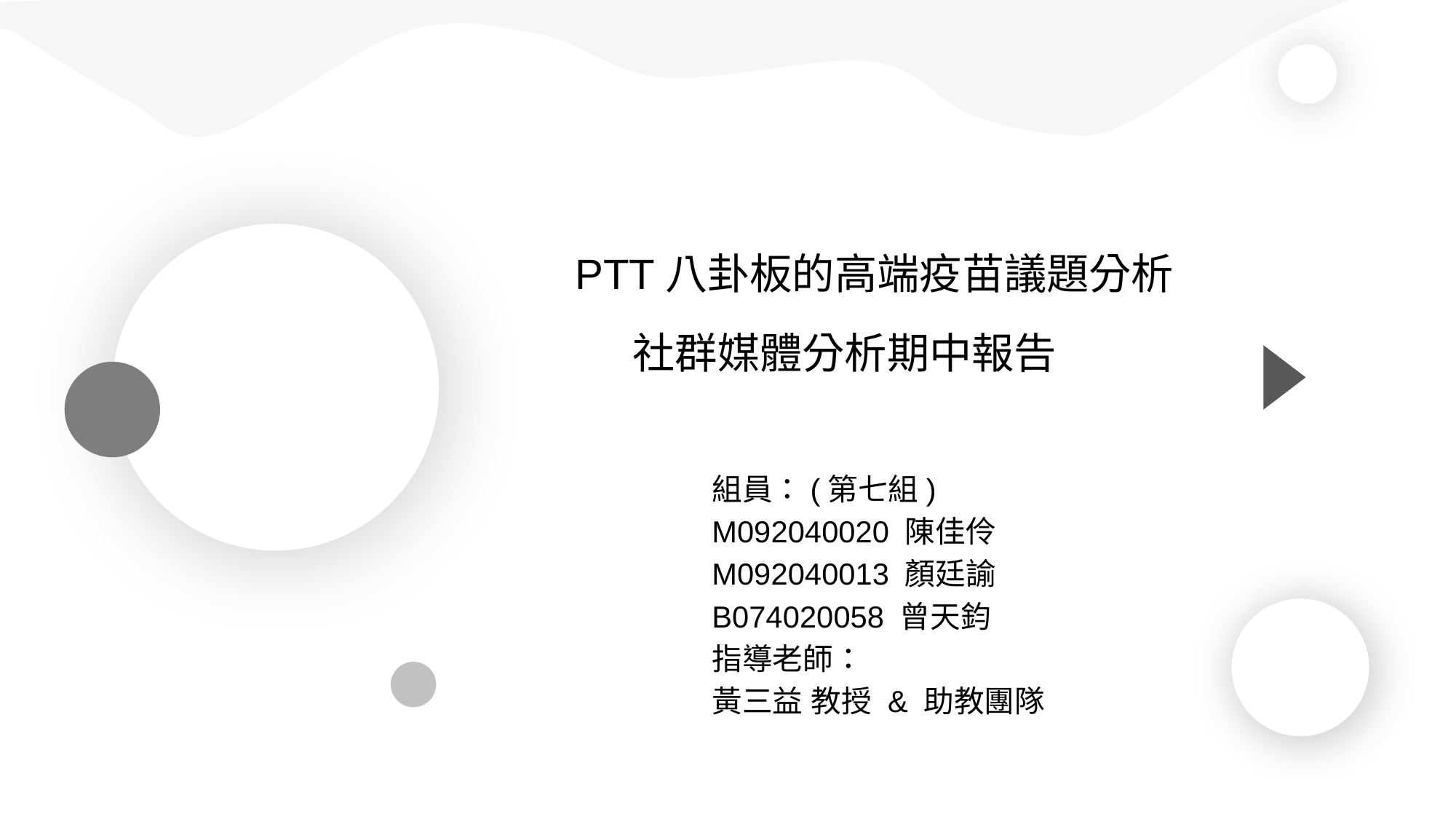

PTT八卦板的高端疫苗議題分析
社群媒體分析期中報告

組員：(第七組)
M092040020 陳佳伶
M092040013 顏廷諭
B074020058 曾天鈞
指導老師：
黃三益 教授 & 助教團隊